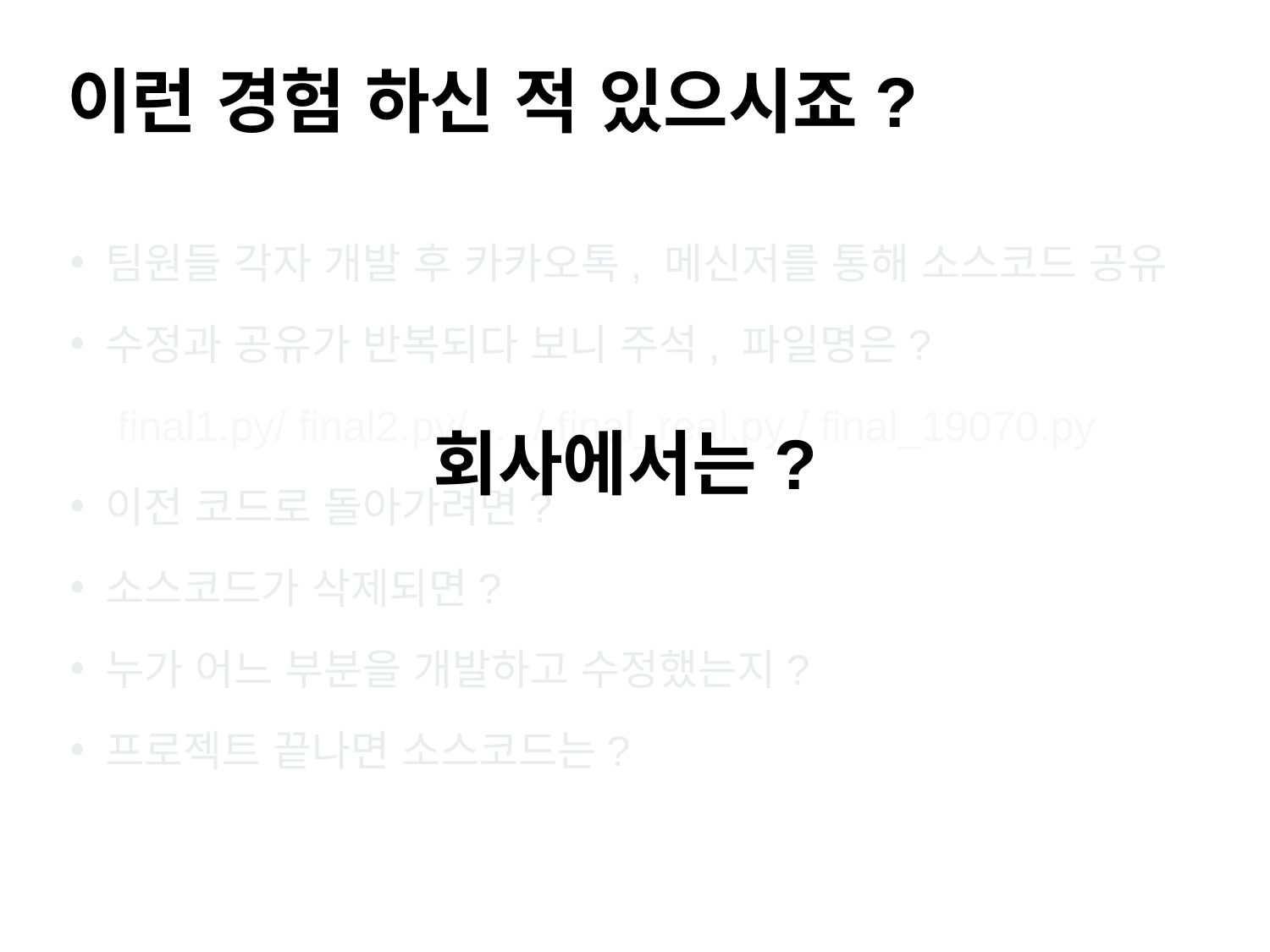

이런 경험 하신 적 있으시죠?
회사에서는?
팀원들 각자 개발 후 카카오톡, 메신저를 통해 소스코드 공유
수정과 공유가 반복되다 보니 주석, 파일명은?
    final1.py/ final2.py/ … / final_real.py / final_19070.py
이전 코드로 돌아가려면?
소스코드가 삭제되면?
누가 어느 부분을 개발하고 수정했는지?
프로젝트 끝나면 소스코드는?